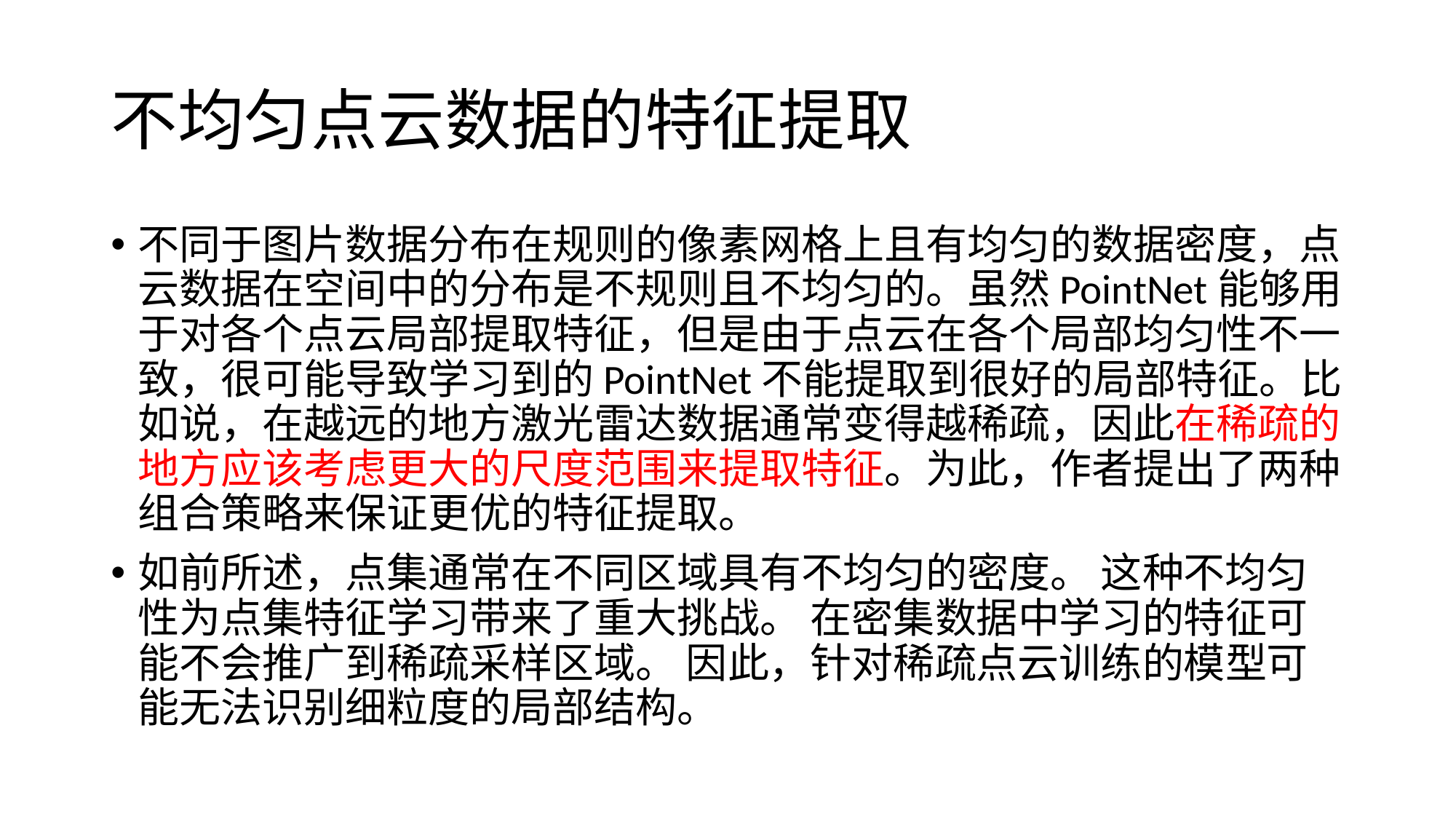

# 不均匀点云数据的特征提取
不同于图片数据分布在规则的像素网格上且有均匀的数据密度，点云数据在空间中的分布是不规则且不均匀的。虽然PointNet能够用于对各个点云局部提取特征，但是由于点云在各个局部均匀性不一致，很可能导致学习到的PointNet不能提取到很好的局部特征。比如说，在越远的地方激光雷达数据通常变得越稀疏，因此在稀疏的地方应该考虑更大的尺度范围来提取特征。为此，作者提出了两种组合策略来保证更优的特征提取。
如前所述，点集通常在不同区域具有不均匀的密度。 这种不均匀性为点集特征学习带来了重大挑战。 在密集数据中学习的特征可能不会推广到稀疏采样区域。 因此，针对稀疏点云训练的模型可能无法识别细粒度的局部结构。